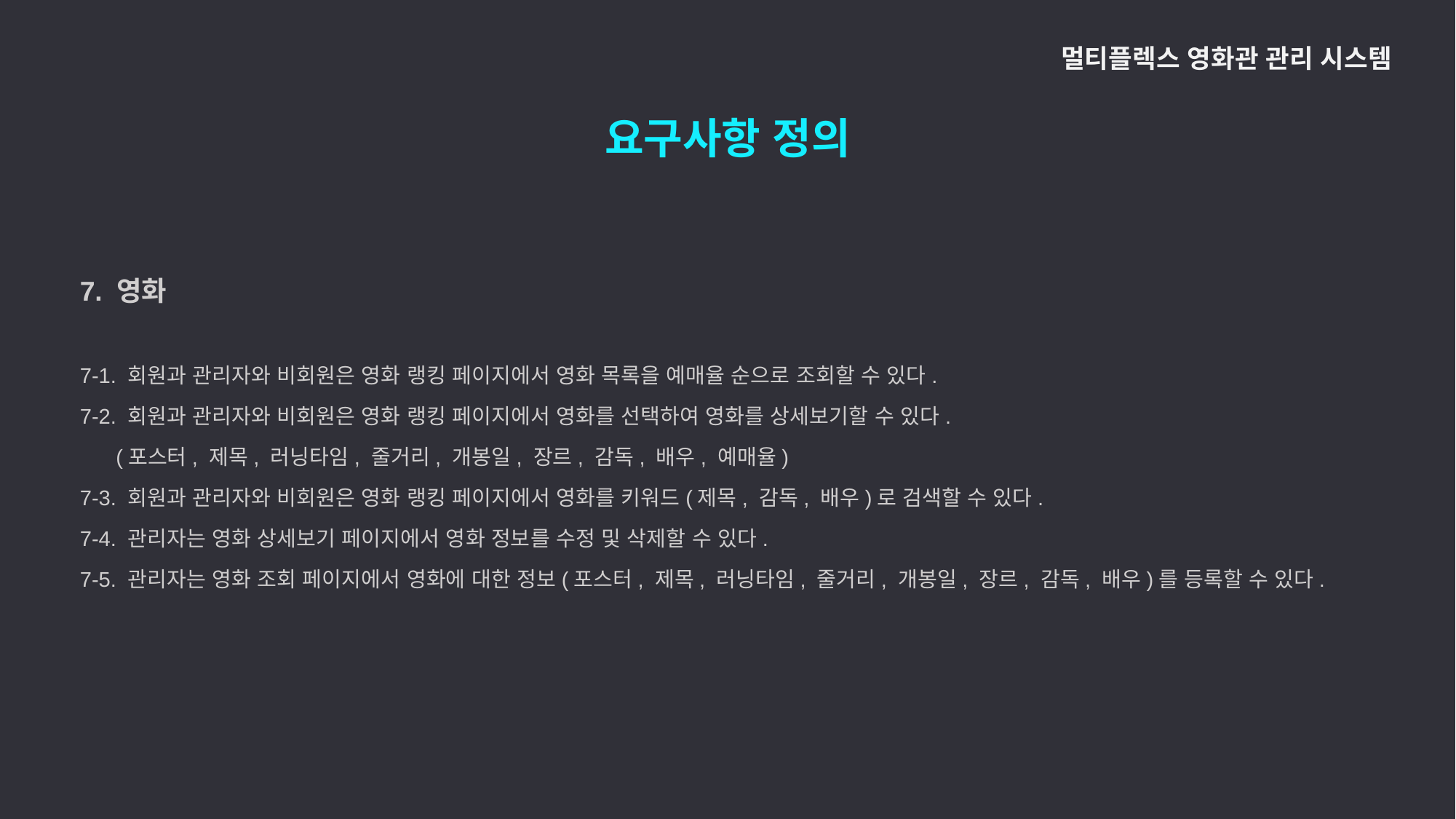

멀티플렉스 영화관 관리 시스템
요구사항 정의
7. 영화

7-1. 회원과 관리자와 비회원은 영화 랭킹 페이지에서 영화 목록을 예매율 순으로 조회할 수 있다.
7-2. 회원과 관리자와 비회원은 영화 랭킹 페이지에서 영화를 선택하여 영화를 상세보기할 수 있다.
      (포스터, 제목, 러닝타임, 줄거리, 개봉일, 장르, 감독, 배우, 예매율)
7-3. 회원과 관리자와 비회원은 영화 랭킹 페이지에서 영화를 키워드(제목, 감독, 배우)로 검색할 수 있다.
7-4. 관리자는 영화 상세보기 페이지에서 영화 정보를 수정 및 삭제할 수 있다.
7-5. 관리자는 영화 조회 페이지에서 영화에 대한 정보(포스터, 제목, 러닝타임, 줄거리, 개봉일, 장르, 감독, 배우)를 등록할 수 있다.